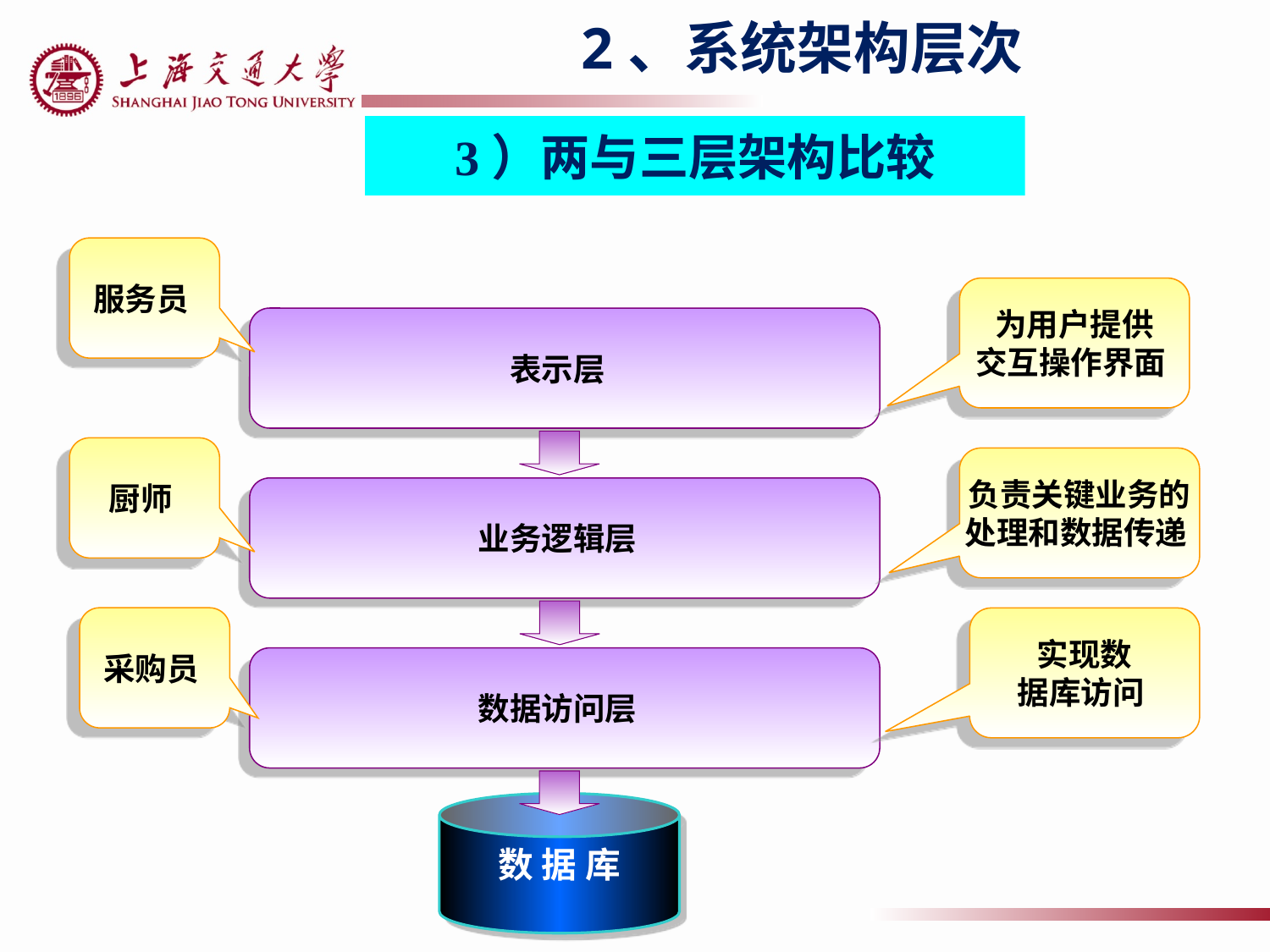

2、系统架构层次
3）两与三层架构比较
服务员
为用户提供
交互操作界面
表示层

厨师
负责关键业务的
处理和数据传递
业务逻辑层

采购员
实现数
据库访问
数据访问层

数 据 库